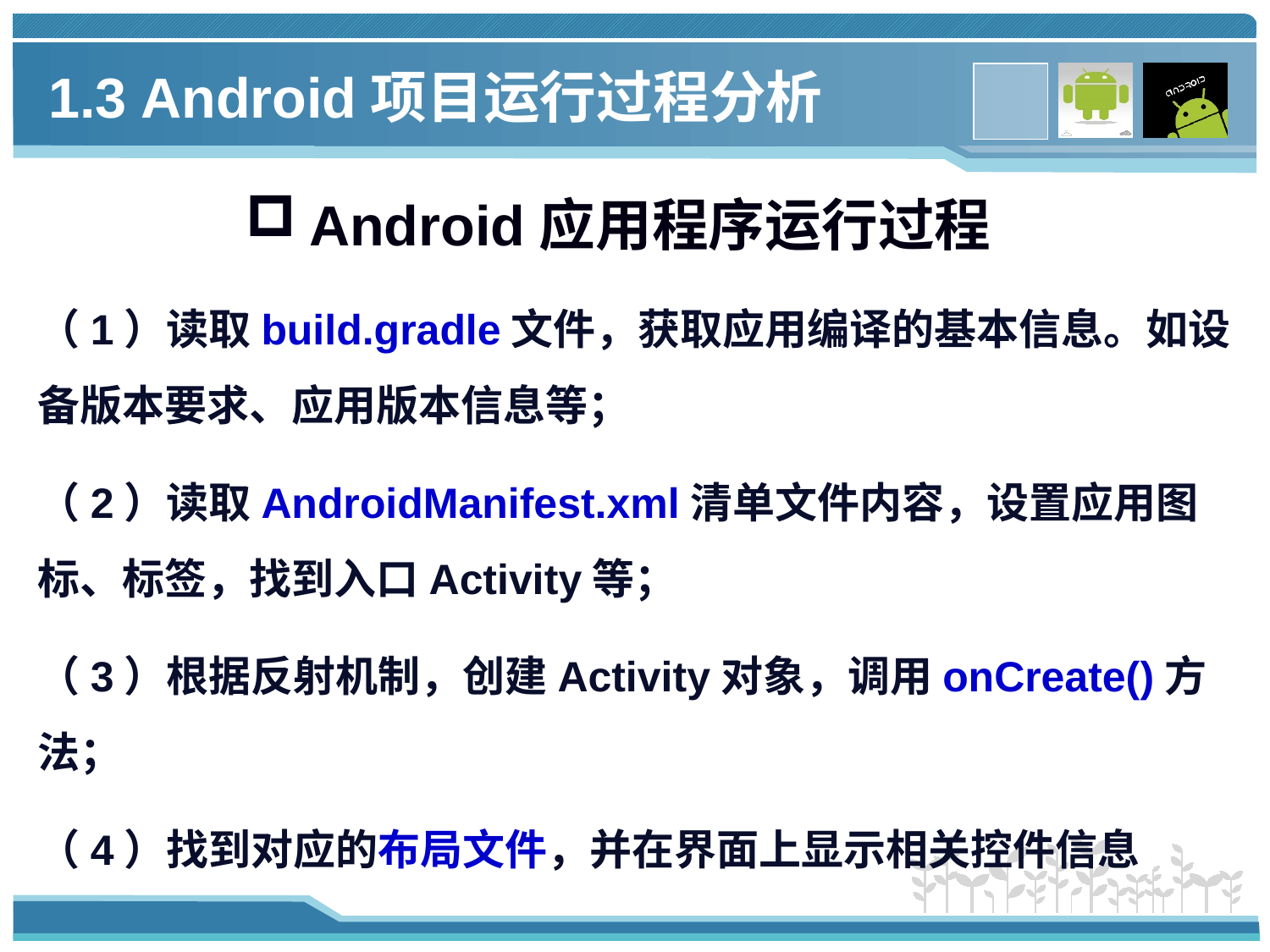

1.3 Android项目运行过程分析

# Android应用程序运行过程

（1）读取build.gradle文件，获取应用编译的基本信息。如设备版本要求、应用版本信息等；
（2）读取AndroidManifest.xml清单文件内容，设置应用图标、标签，找到入口Activity等；
（3）根据反射机制，创建Activity对象，调用onCreate()方法；
（4）找到对应的布局文件，并在界面上显示相关控件信息